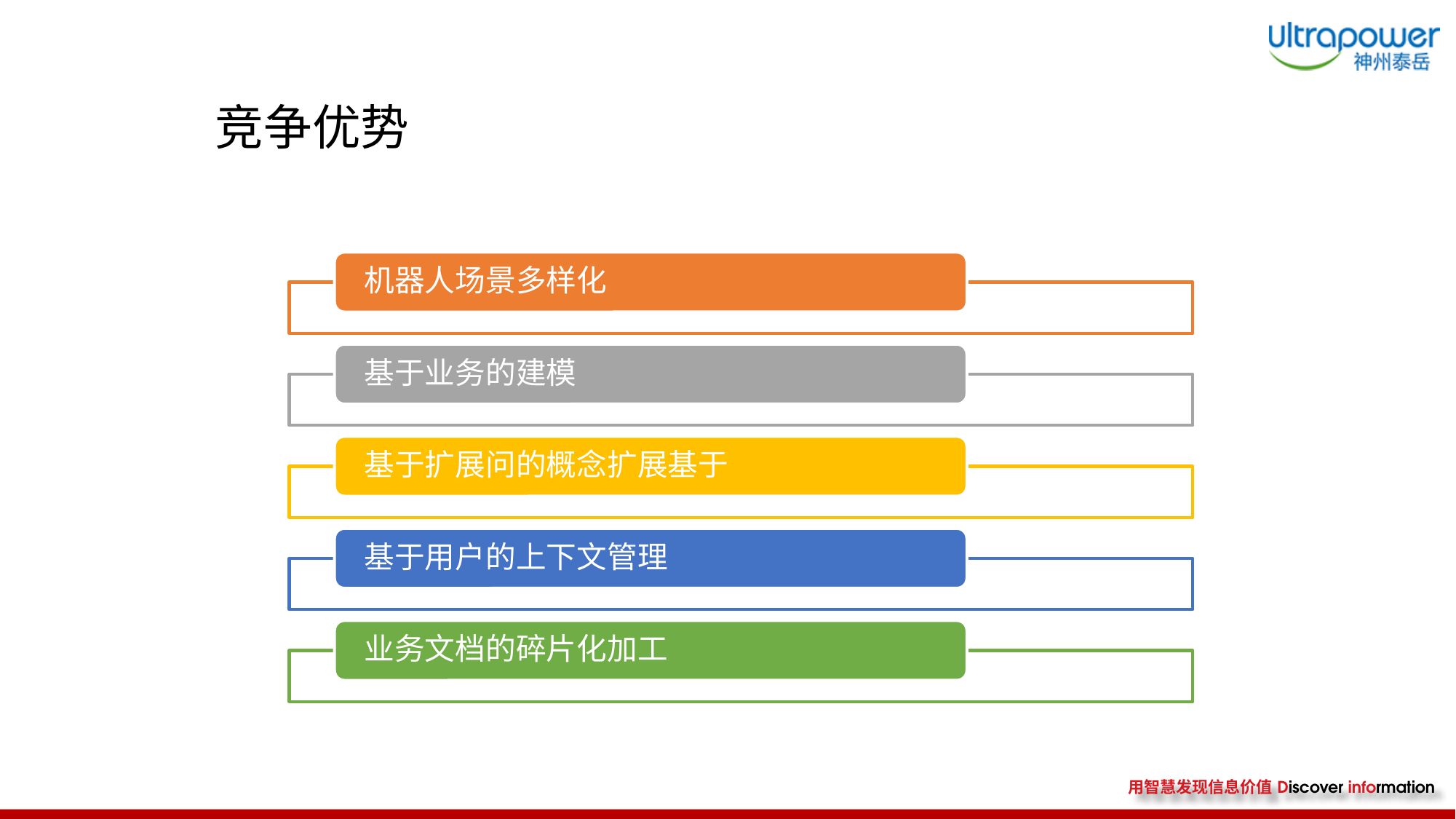

竞争优势
机器人场景多样化
基于业务的建模
基于扩展问的概念扩展基于
基于用户的上下文管理
业务文档的碎片化加工